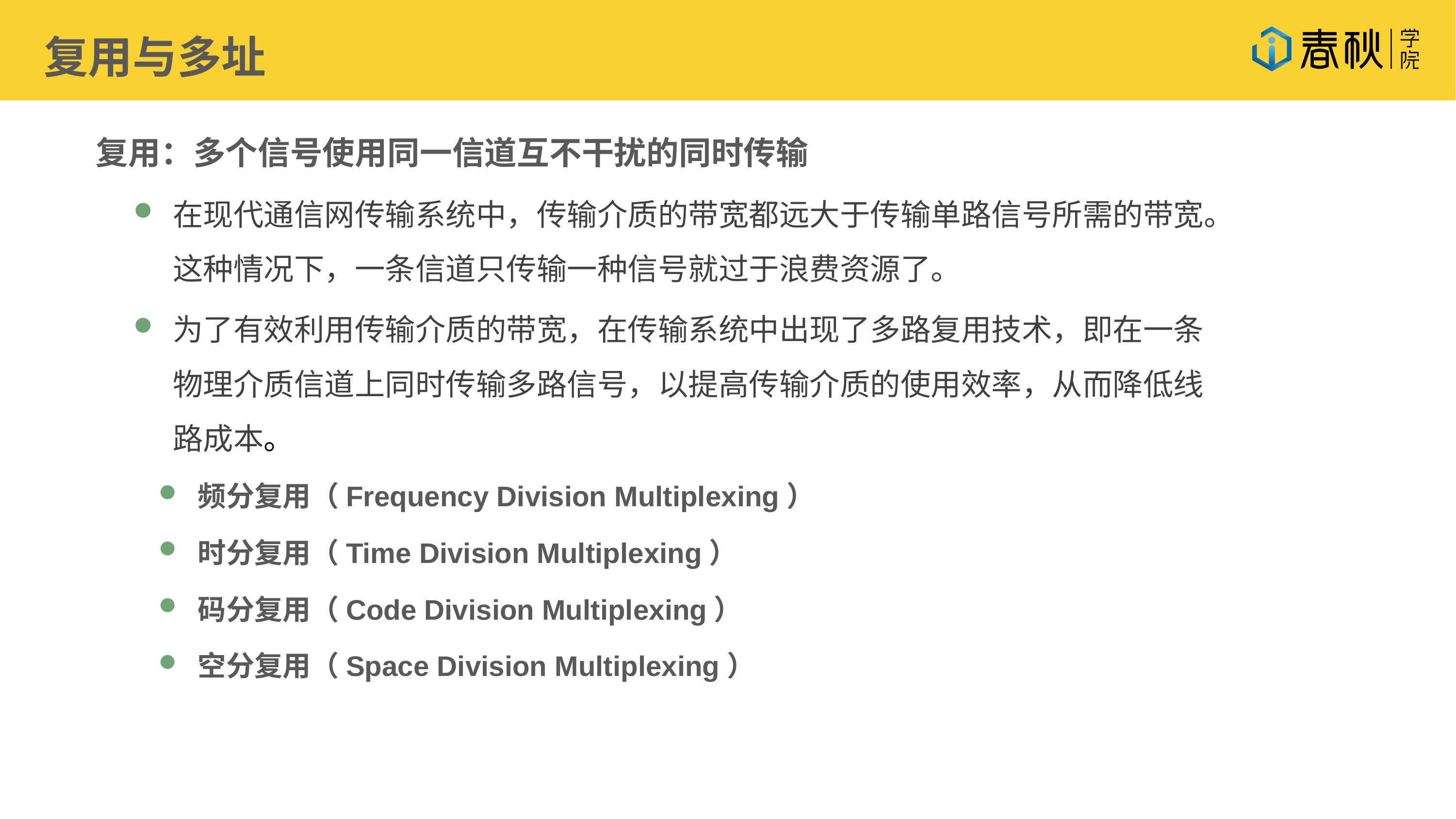

复用与多址
复用：多个信号使用同一信道互不干扰的同时传输
在现代通信网传输系统中，传输介质的带宽都远大于传输单路信号所需的带宽。这种情况下，一条信道只传输一种信号就过于浪费资源了。
为了有效利用传输介质的带宽，在传输系统中出现了多路复用技术，即在一条物理介质信道上同时传输多路信号，以提高传输介质的使用效率，从而降低线路成本。
频分复用（Frequency Division Multiplexing）
时分复用（Time Division Multiplexing）
码分复用（Code Division Multiplexing）
空分复用（Space Division Multiplexing）